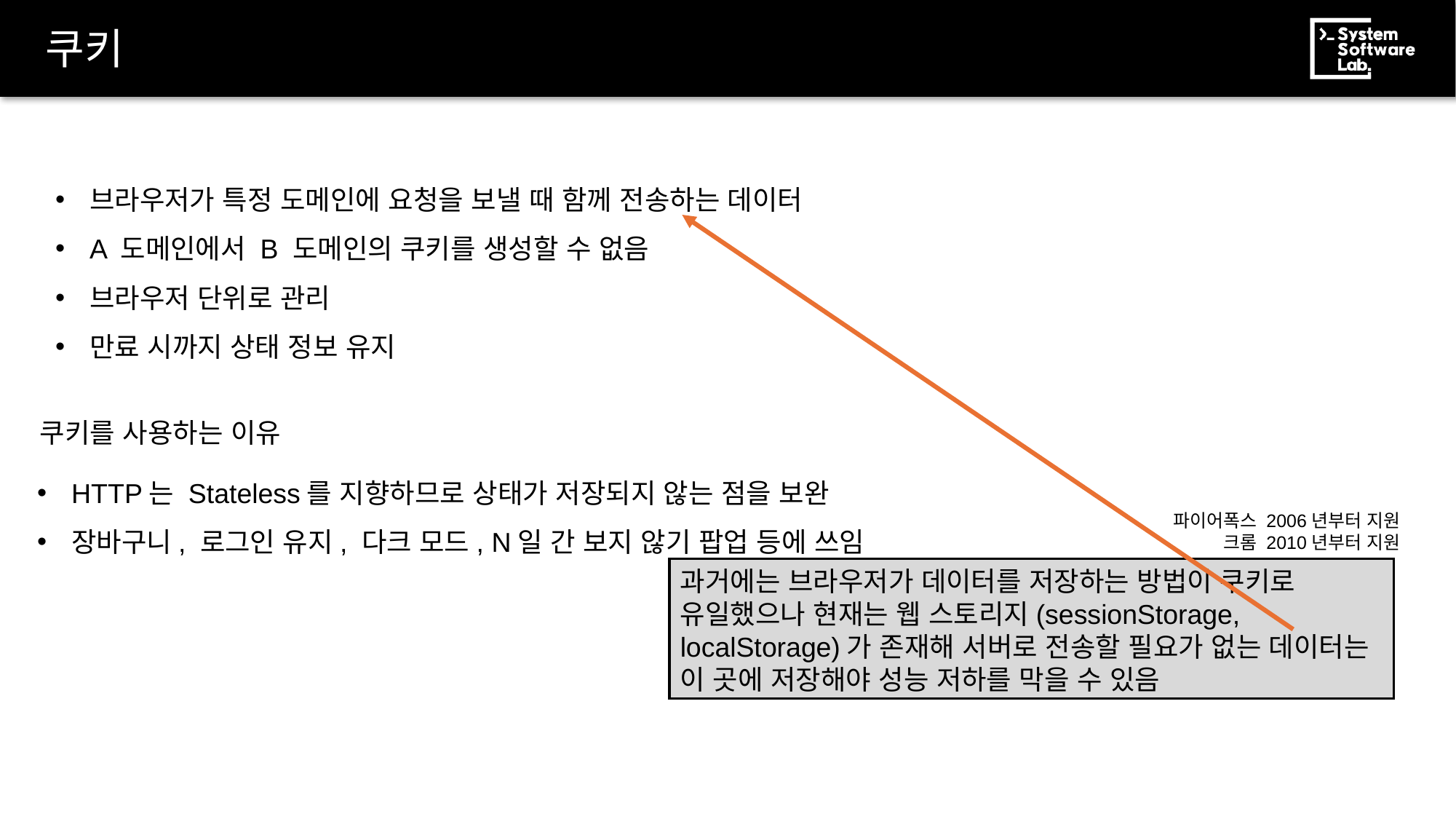

# 쿠키
브라우저가 특정 도메인에 요청을 보낼 때 함께 전송하는 데이터
A 도메인에서 B 도메인의 쿠키를 생성할 수 없음
브라우저 단위로 관리
만료 시까지 상태 정보 유지
쿠키를 사용하는 이유
HTTP는 Stateless를 지향하므로 상태가 저장되지 않는 점을 보완
장바구니, 로그인 유지, 다크 모드, N일 간 보지 않기 팝업 등에 쓰임
파이어폭스 2006년부터 지원
크롬 2010년부터 지원
과거에는 브라우저가 데이터를 저장하는 방법이 쿠키로 유일했으나 현재는 웹 스토리지(sessionStorage, localStorage)가 존재해 서버로 전송할 필요가 없는 데이터는 이 곳에 저장해야 성능 저하를 막을 수 있음